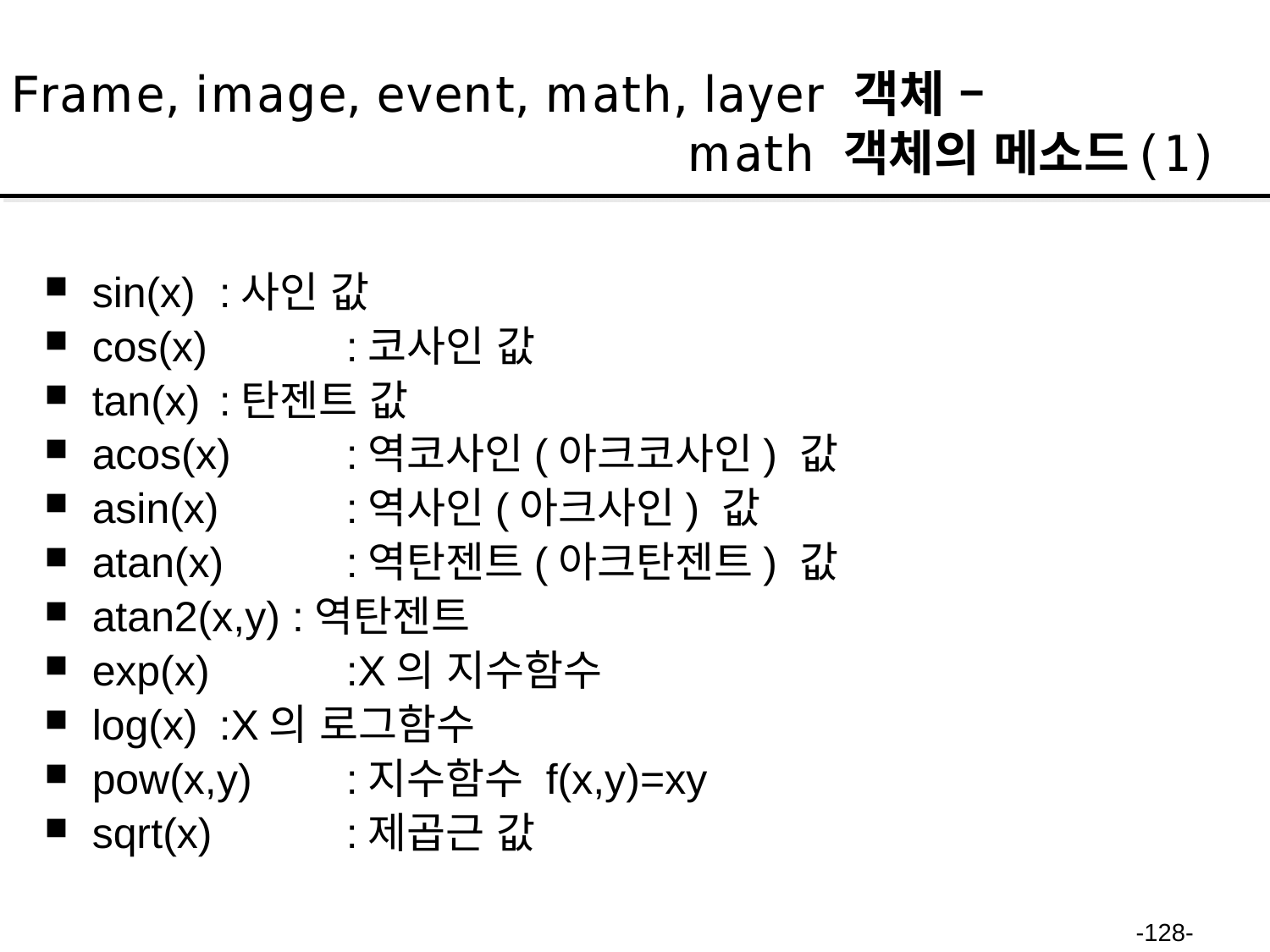

Frame, image, event, math, layer 객체 –
                                               math 객체의 메소드(1)
sin(x) 	:사인 값
cos(x) 	:코사인 값
tan(x) 	:탄젠트 값
acos(x) 	:역코사인(아크코사인) 값
asin(x) 	:역사인(아크사인) 값
atan(x) 	:역탄젠트(아크탄젠트) 값
atan2(x,y) :역탄젠트
exp(x) 	:X의 지수함수
log(x) 	:X의 로그함수
pow(x,y) 	:지수함수 f(x,y)=xy
sqrt(x) 	:제곱근 값
-128-